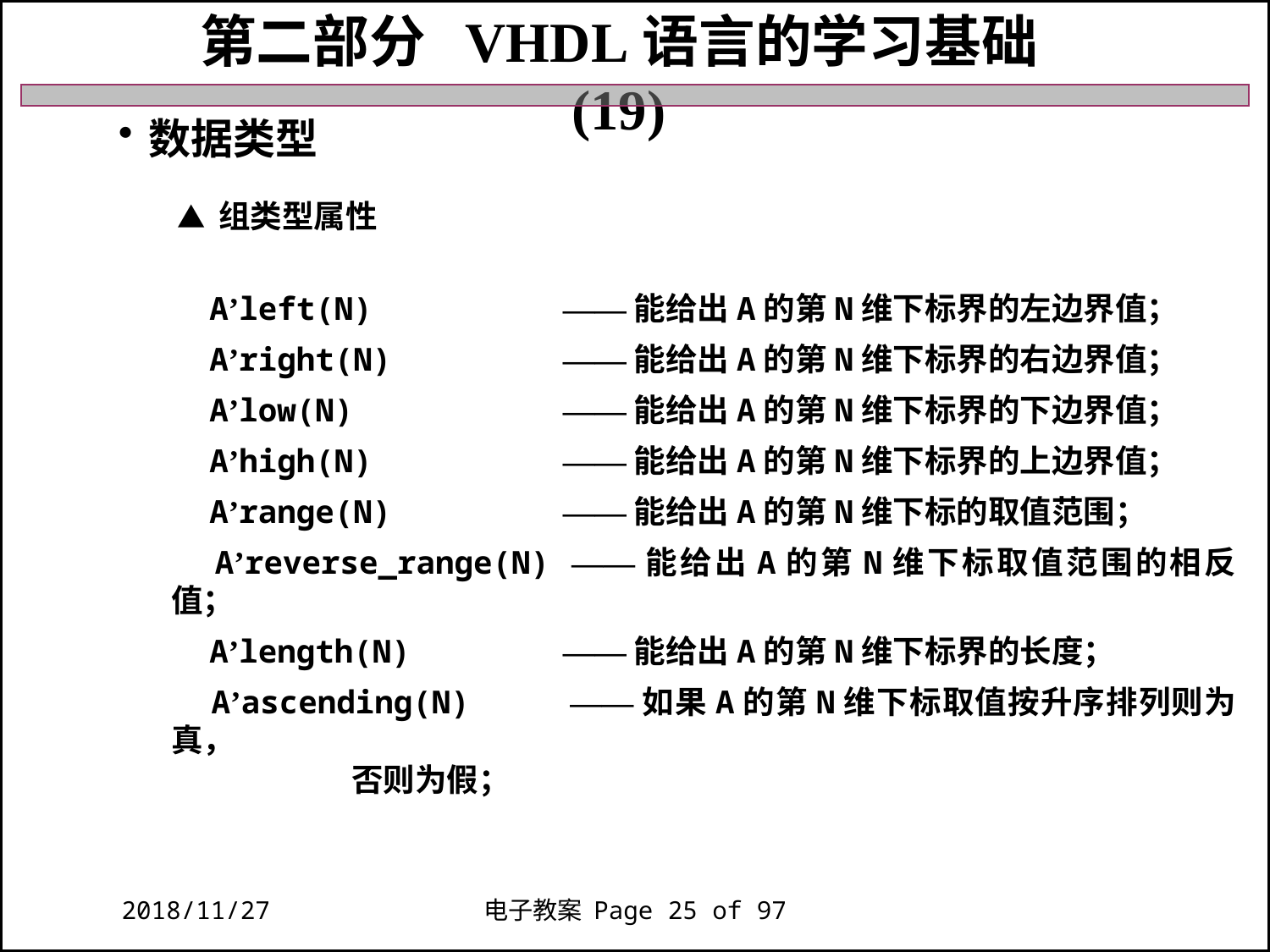

第二部分  VHDL语言的学习基础 (19)

数据类型
 ▲ 组类型属性

  A’left(N)          ——能给出A的第N维下标界的左边界值；
  A’right(N)         ——能给出A的第N维下标界的右边界值；
  A’low(N)           ——能给出A的第N维下标界的下边界值；
  A’high(N)          ——能给出A的第N维下标界的上边界值；
  A’range(N)         ——能给出A的第N维下标的取值范围；
  A’reverse_range(N) ——能给出A的第N维下标取值范围的相反值；
  A’length(N)        ——能给出A的第N维下标界的长度；
  A’ascending(N)     ——如果A的第N维下标取值按升序排列则为真，
                        否则为假；

2018/11/27
电子教案 Page 25 of 97